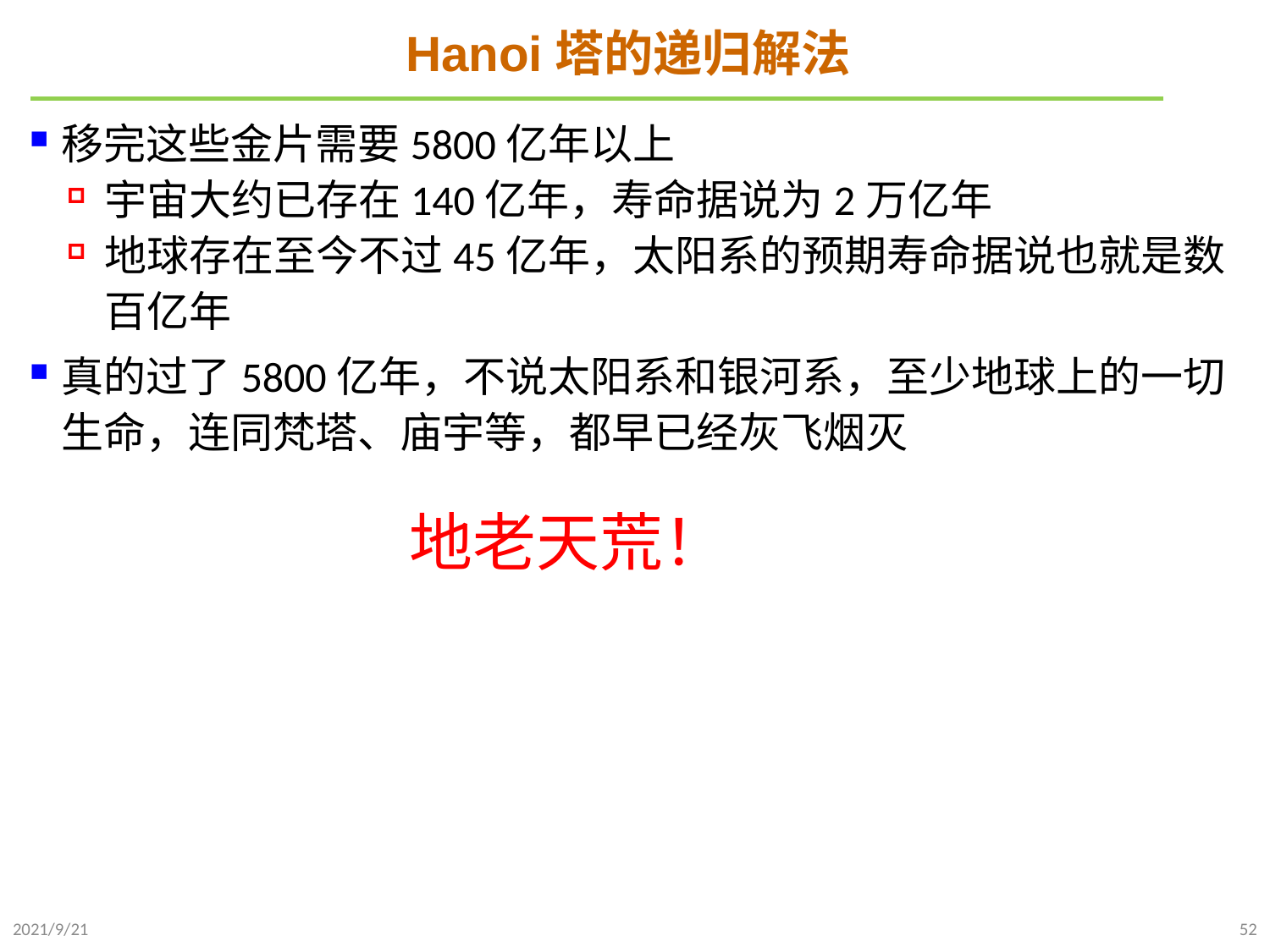

# Hanoi塔的递归解法
移完这些金片需要5800亿年以上
宇宙大约已存在140亿年，寿命据说为2万亿年
地球存在至今不过45亿年，太阳系的预期寿命据说也就是数百亿年
真的过了5800亿年，不说太阳系和银河系，至少地球上的一切生命，连同梵塔、庙宇等，都早已经灰飞烟灭

地老天荒！

2021/9/21
52